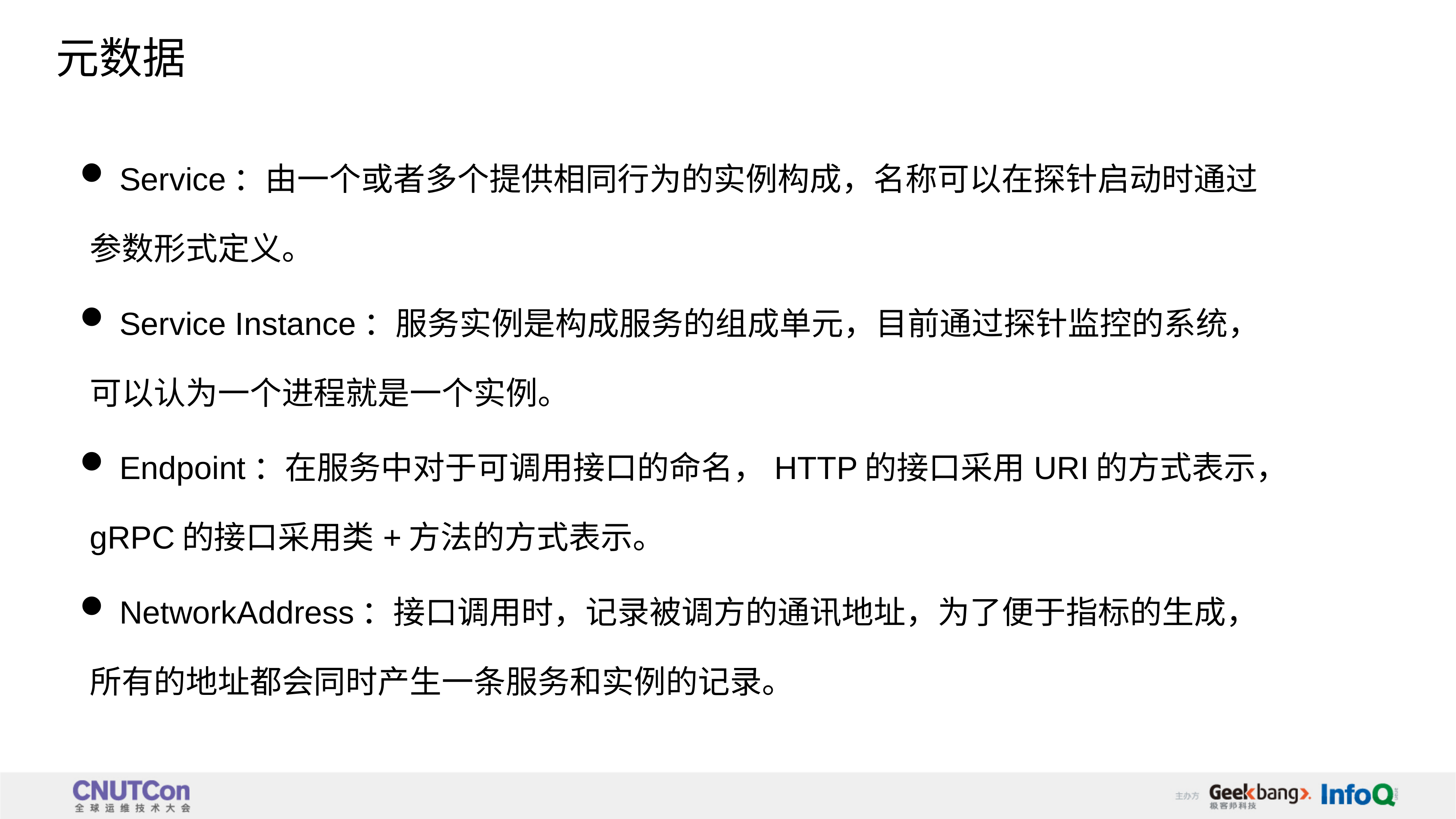

# 元数据
 Service：由一个或者多个提供相同行为的实例构成，名称可以在探针启动时通过参数形式定义。
 Service Instance：服务实例是构成服务的组成单元，目前通过探针监控的系统，可以认为一个进程就是一个实例。
 Endpoint：在服务中对于可调用接口的命名，HTTP的接口采用URI的方式表示，gRPC的接口采用类+方法的方式表示。
 NetworkAddress：接口调用时，记录被调方的通讯地址，为了便于指标的生成，所有的地址都会同时产生一条服务和实例的记录。